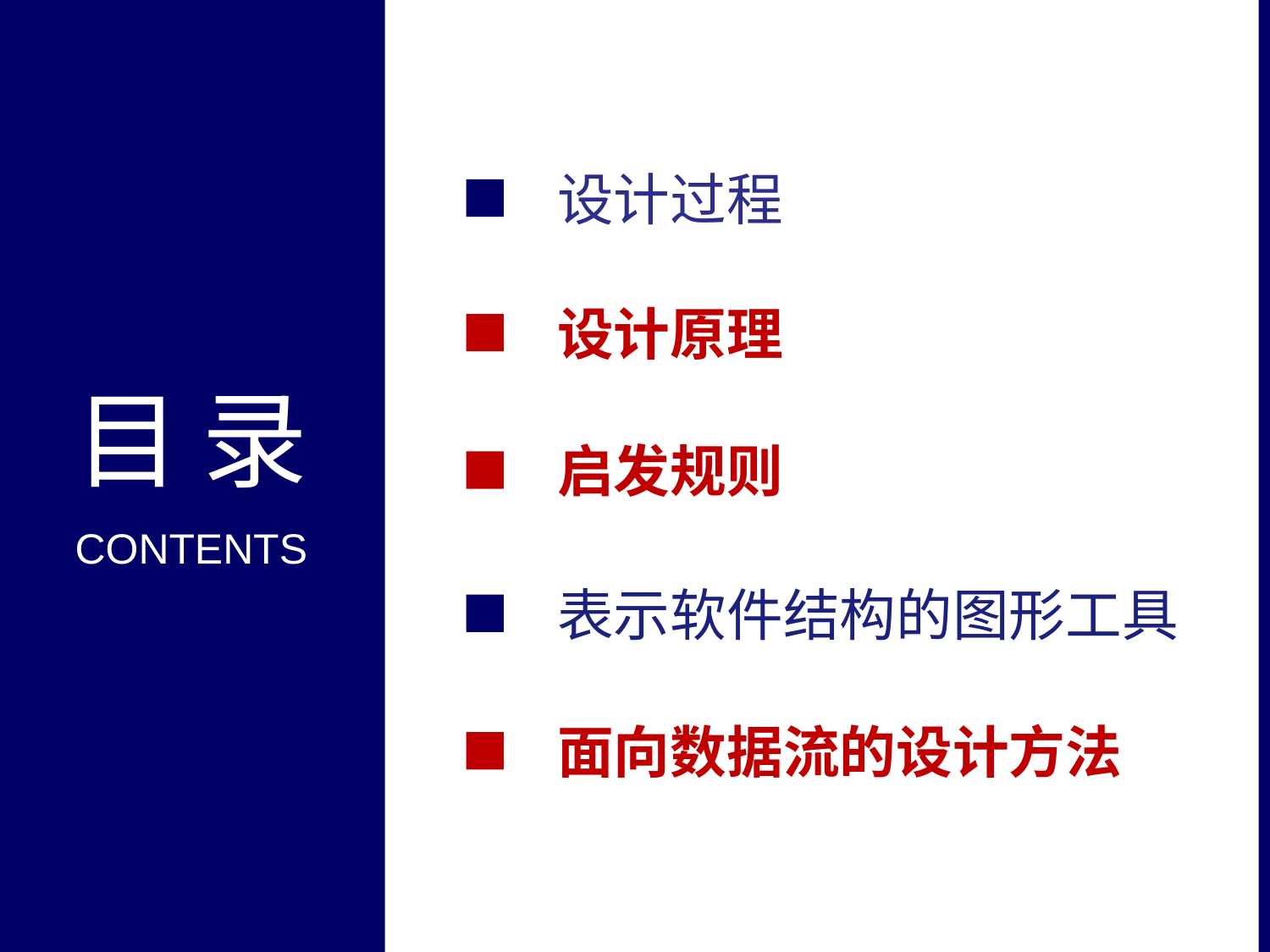

设计过程

设计原理

启发规则

表示软件结构的图形工具

面向数据流的设计方法